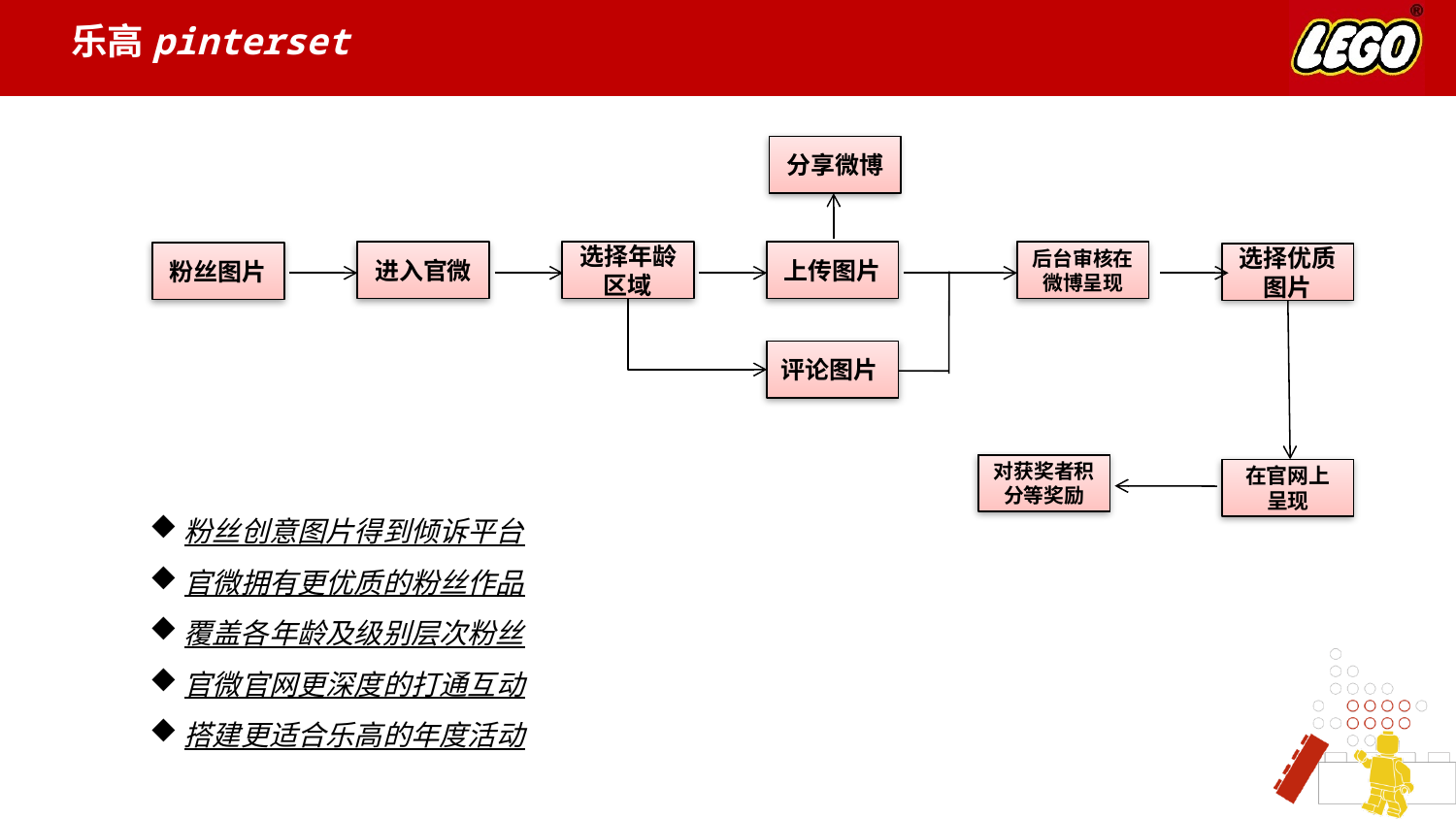

乐高pinterset
分享微博
进入官微
选择年龄
区域
上传图片
后台审核在微博呈现
粉丝图片
选择优质图片
评论图片
对获奖者积分等奖励
在官网上呈现
粉丝创意图片得到倾诉平台
官微拥有更优质的粉丝作品
覆盖各年龄及级别层次粉丝
官微官网更深度的打通互动
搭建更适合乐高的年度活动